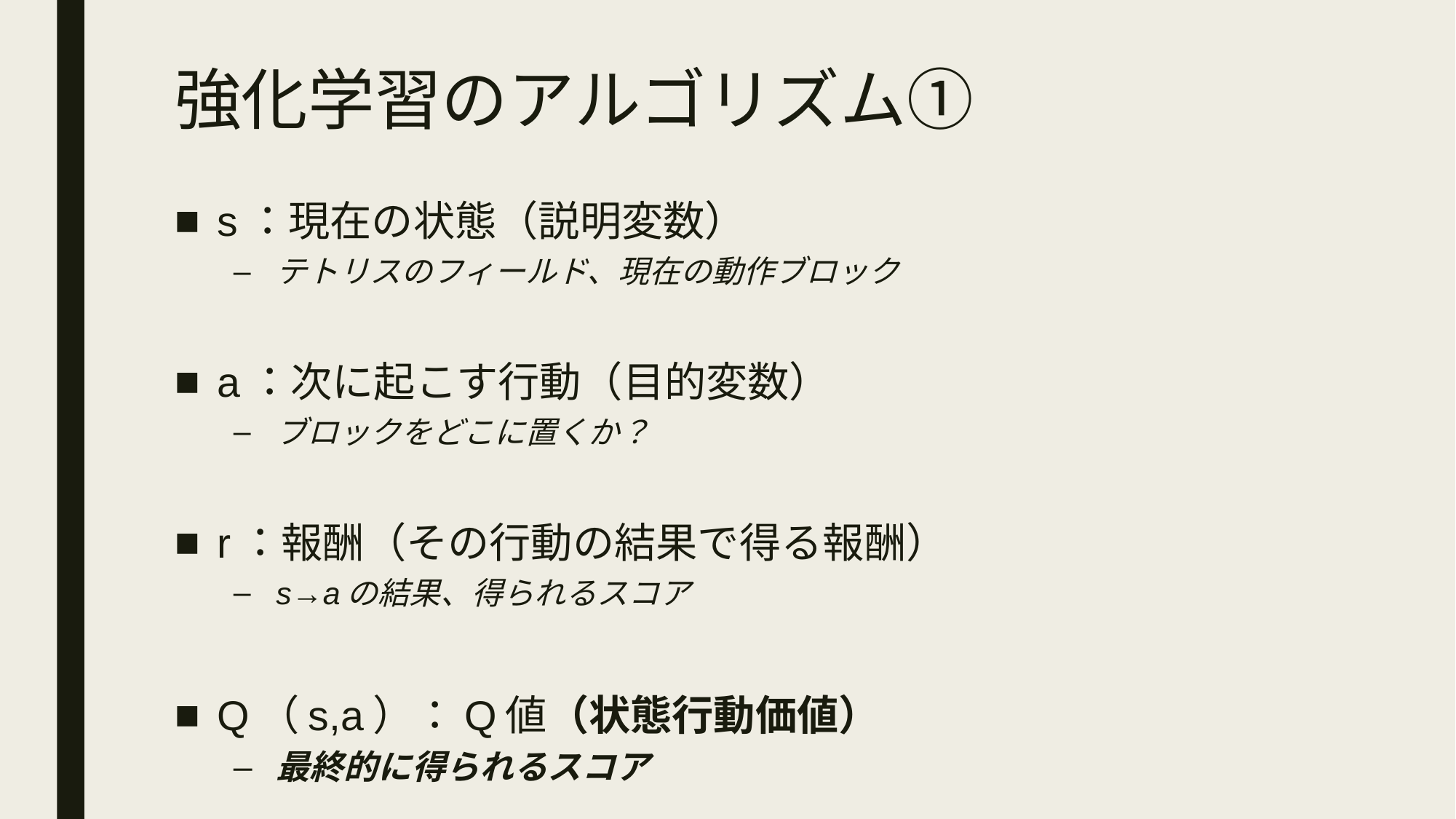

# 強化学習のアルゴリズム①
s：現在の状態（説明変数）
テトリスのフィールド、現在の動作ブロック

a：次に起こす行動（目的変数）
ブロックをどこに置くか？

r：報酬（その行動の結果で得る報酬）
s→aの結果、得られるスコア

Q（s,a）：Q値（状態行動価値）
最終的に得られるスコア